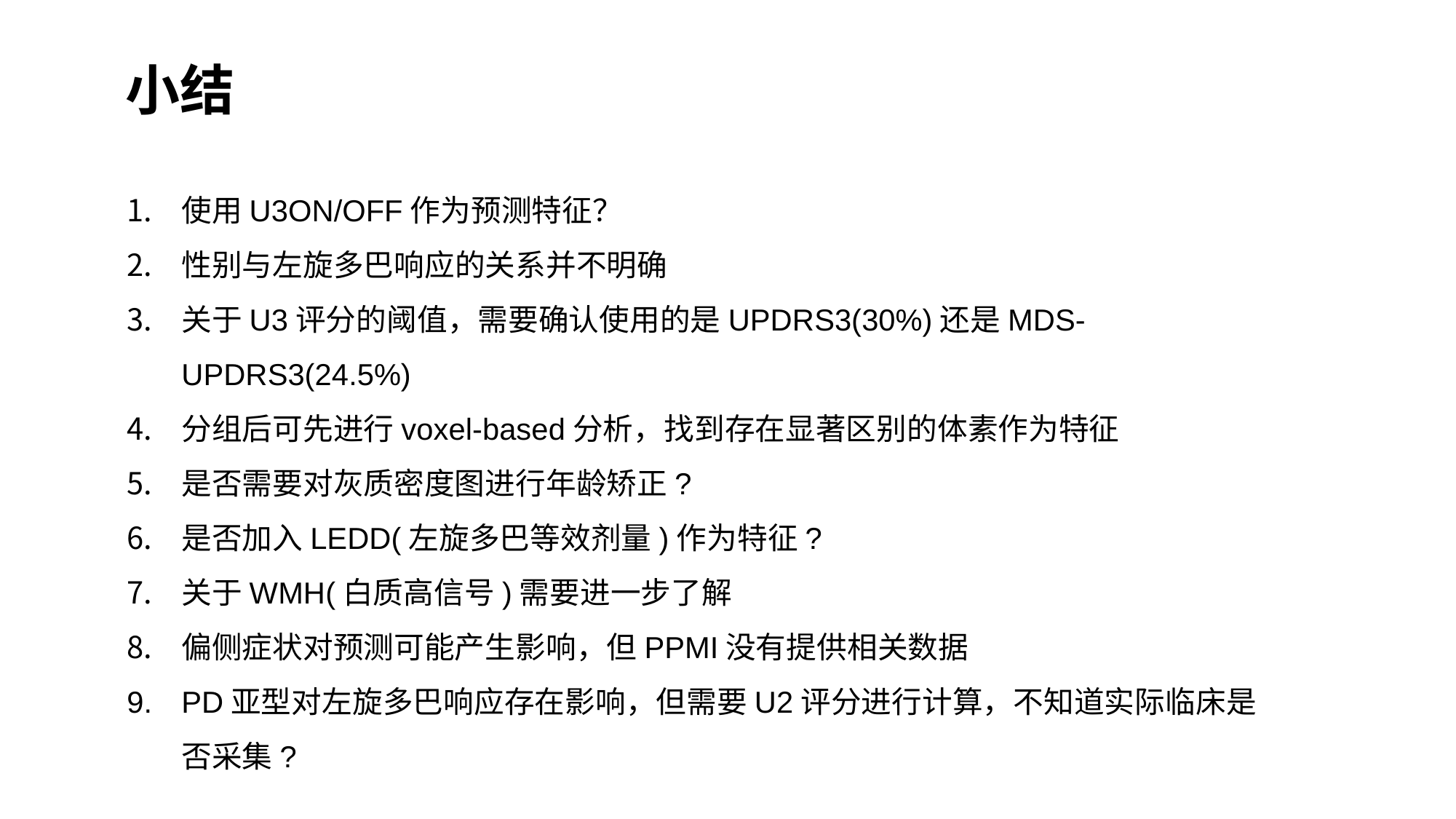

小结
使用U3ON/OFF作为预测特征？
性别与左旋多巴响应的关系并不明确
关于U3评分的阈值，需要确认使用的是UPDRS3(30%)还是MDS-UPDRS3(24.5%)
分组后可先进行voxel-based分析，找到存在显著区别的体素作为特征
是否需要对灰质密度图进行年龄矫正?
是否加入LEDD(左旋多巴等效剂量)作为特征?
关于WMH(白质高信号)需要进一步了解
偏侧症状对预测可能产生影响，但PPMI没有提供相关数据
PD亚型对左旋多巴响应存在影响，但需要U2评分进行计算，不知道实际临床是否采集?